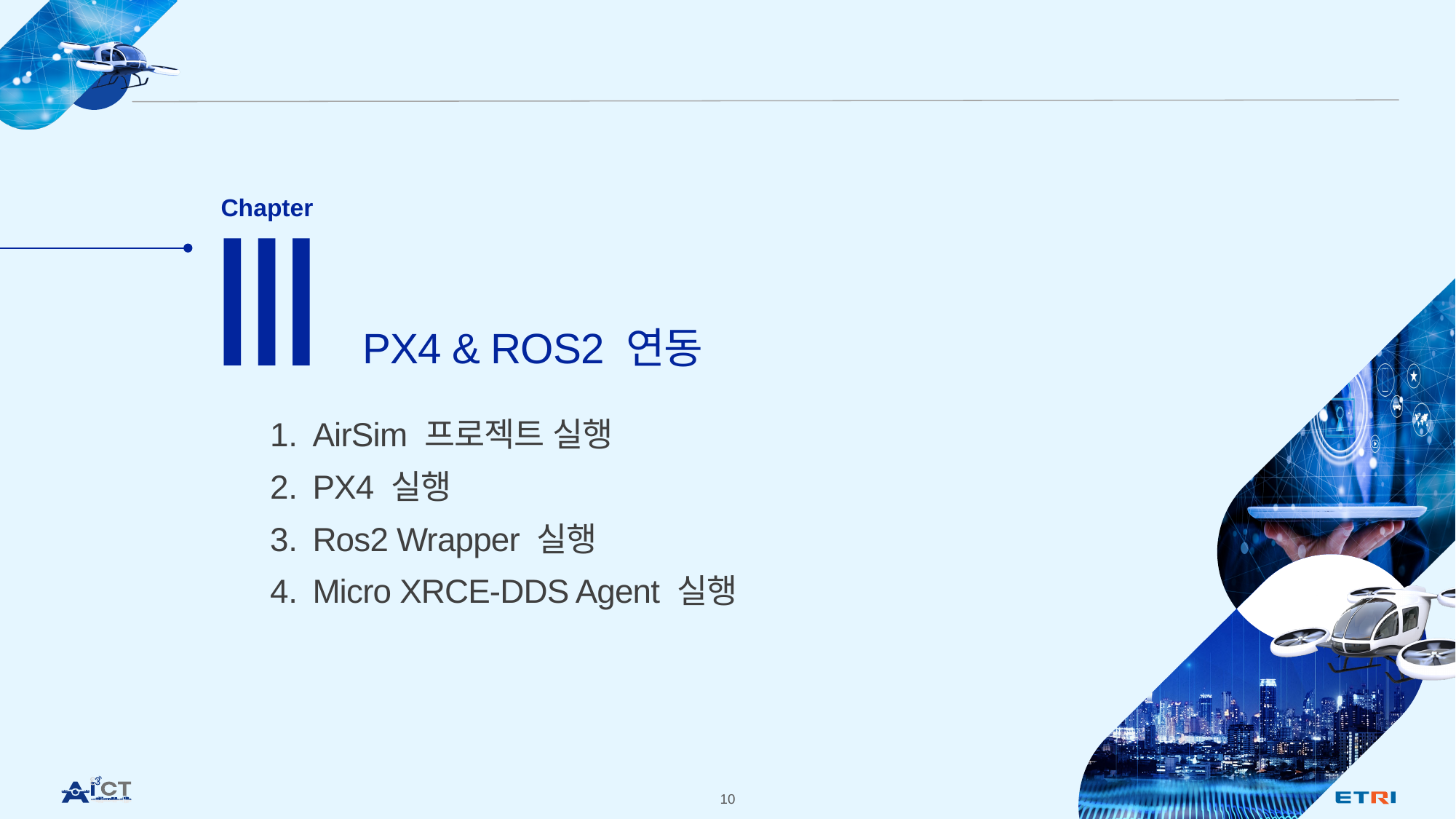

Ⅲ
Chapter
PX4 & ROS2 연동
AirSim 프로젝트 실행
PX4 실행
Ros2 Wrapper 실행
Micro XRCE-DDS Agent 실행